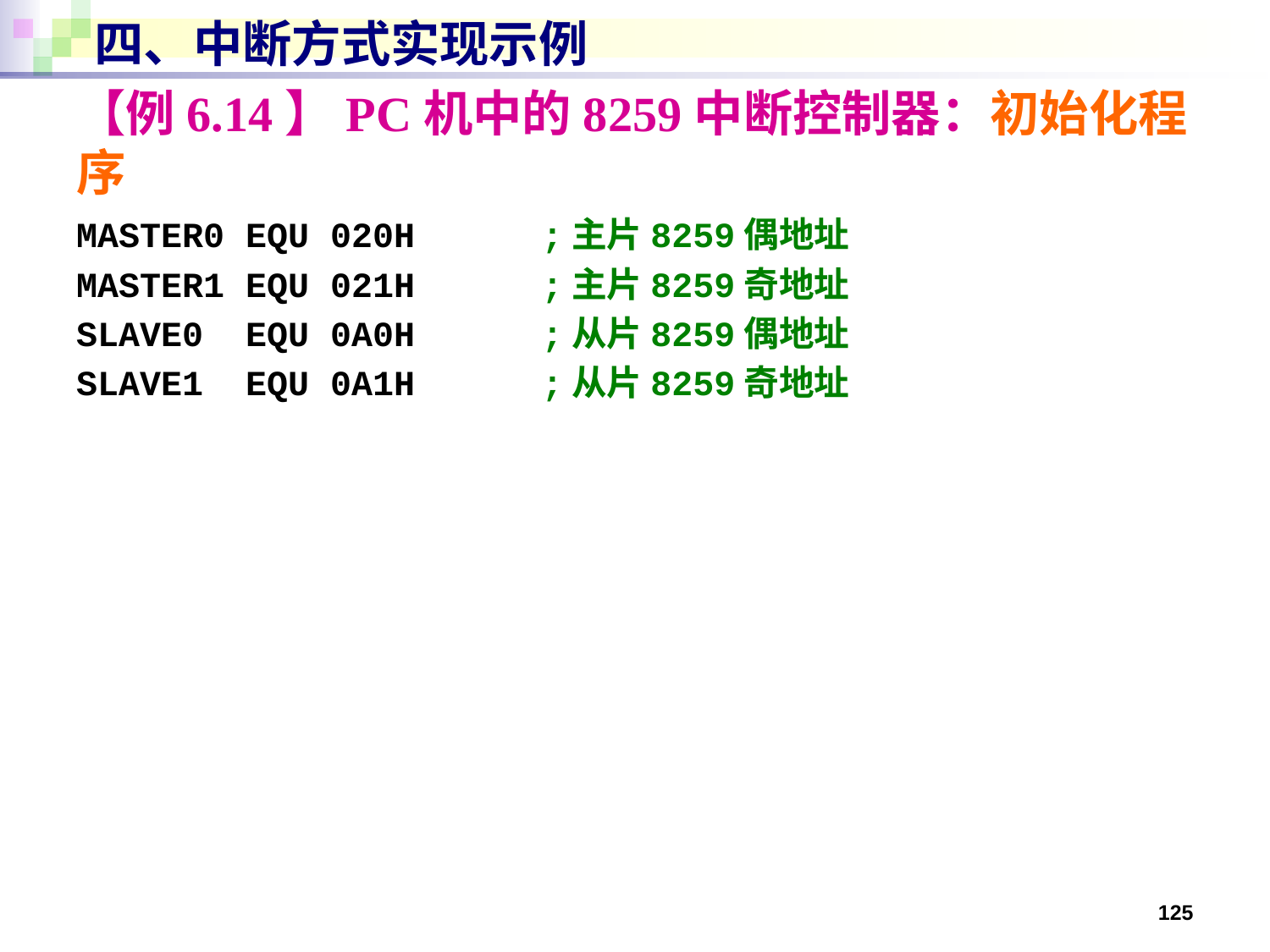

# 四、中断方式实现示例
【例6.14】PC机中的8259中断控制器：初始化程序
MASTER0 EQU 020H      ;主片8259偶地址
MASTER1 EQU 021H      ;主片8259奇地址
SLAVE0  EQU 0A0H      ;从片8259偶地址
SLAVE1  EQU 0A1H      ;从片8259奇地址
125